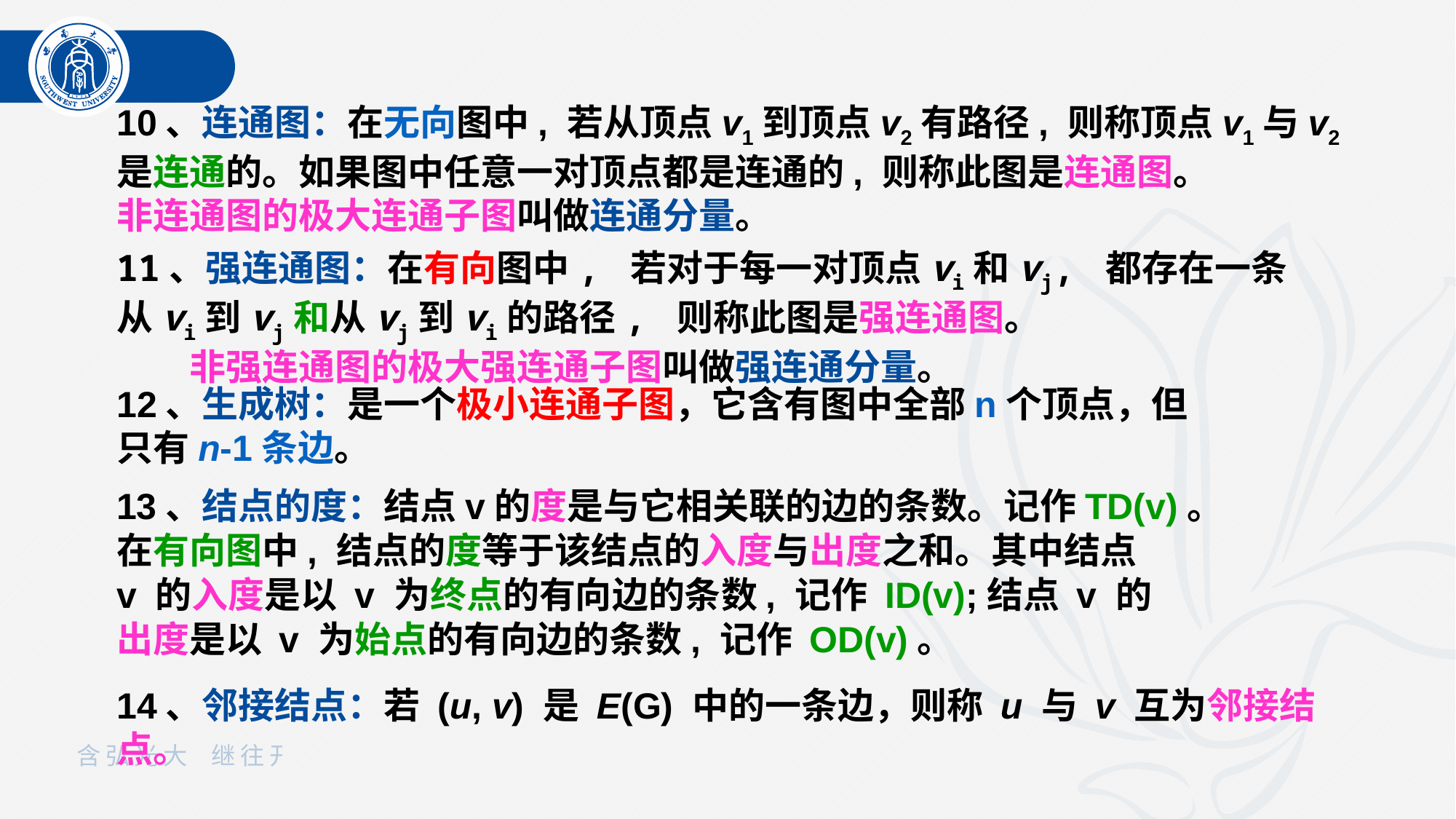

10、连通图：在无向图中, 若从顶点v1到顶点v2有路径, 则称顶点v1与v2是连通的。如果图中任意一对顶点都是连通的, 则称此图是连通图。
非连通图的极大连通子图叫做连通分量。
11、强连通图：在有向图中, 若对于每一对顶点vi和vj, 都存在一条从vi到vj和从vj到vi的路径, 则称此图是强连通图。
　　非强连通图的极大强连通子图叫做强连通分量。
12、生成树：是一个极小连通子图，它含有图中全部n个顶点，但
只有n-1条边。
13、结点的度：结点v的度是与它相关联的边的条数。记作TD(v)。
在有向图中, 结点的度等于该结点的入度与出度之和。其中结点
v 的入度是以 v 为终点的有向边的条数, 记作 ID(v);结点 v 的
出度是以 v 为始点的有向边的条数, 记作 OD(v)。
14、邻接结点：若 (u, v) 是 E(G) 中的一条边，则称 u 与 v 互为邻接结点。